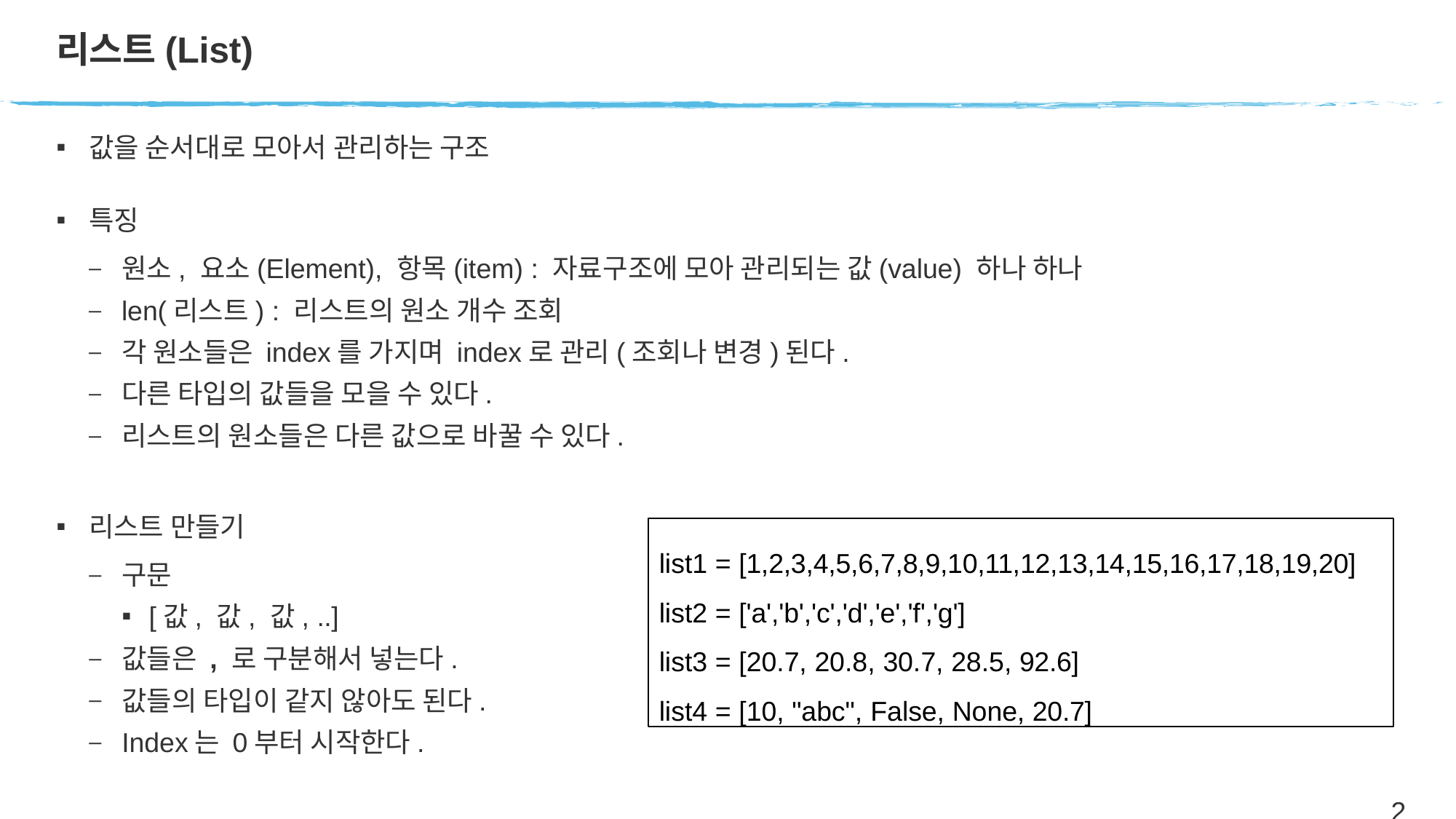

# 리스트(List)
값을 순서대로 모아서 관리하는 구조
특징
원소, 요소(Element), 항목(item) : 자료구조에 모아 관리되는 값(value) 하나 하나
len(리스트) : 리스트의 원소 개수 조회
각 원소들은 index를 가지며 index로 관리(조회나 변경)된다.
다른 타입의 값들을 모을 수 있다.
리스트의 원소들은 다른 값으로 바꿀 수 있다.
리스트 만들기
구문
[값, 값, 값, ..]
값들은 , 로 구분해서 넣는다.
값들의 타입이 같지 않아도 된다.
Index는 0부터 시작한다.
list1 = [1,2,3,4,5,6,7,8,9,10,11,12,13,14,15,16,17,18,19,20]
list2 = ['a','b','c','d','e','f','g']
list3 = [20.7, 20.8, 30.7, 28.5, 92.6]
list4 = [10, "abc", False, None, 20.7]
26